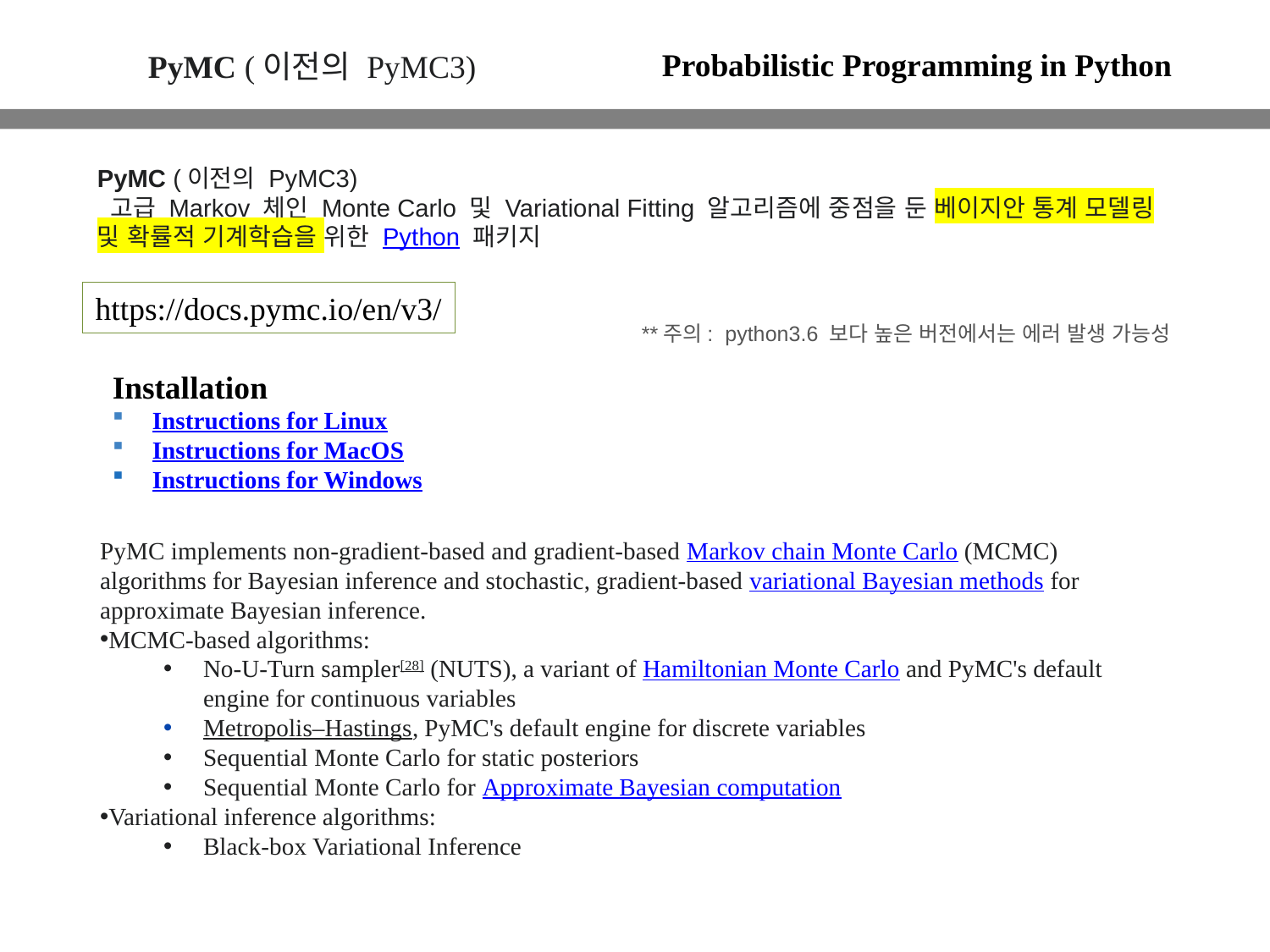

Probabilistic Programming in Python
PyMC (이전의 PyMC3)

PyMC (이전의 PyMC3)
 고급 Markov 체인 Monte Carlo 및 Variational Fitting 알고리즘에 중점을 둔 베이지안 통계 모델링 및 확률적 기계학습을 위한 Python 패키지
https://docs.pymc.io/en/v3/
**주의:  python3.6 보다 높은 버전에서는 에러 발생 가능성
Installation
Instructions for Linux
Instructions for MacOS
Instructions for Windows
PyMC implements non-gradient-based and gradient-based Markov chain Monte Carlo (MCMC) algorithms for Bayesian inference and stochastic, gradient-based variational Bayesian methods for approximate Bayesian inference.
MCMC-based algorithms:
No-U-Turn sampler[28] (NUTS), a variant of Hamiltonian Monte Carlo and PyMC's default engine for continuous variables
Metropolis–Hastings, PyMC's default engine for discrete variables
Sequential Monte Carlo for static posteriors
Sequential Monte Carlo for Approximate Bayesian computation
Variational inference algorithms:
Black-box Variational Inference